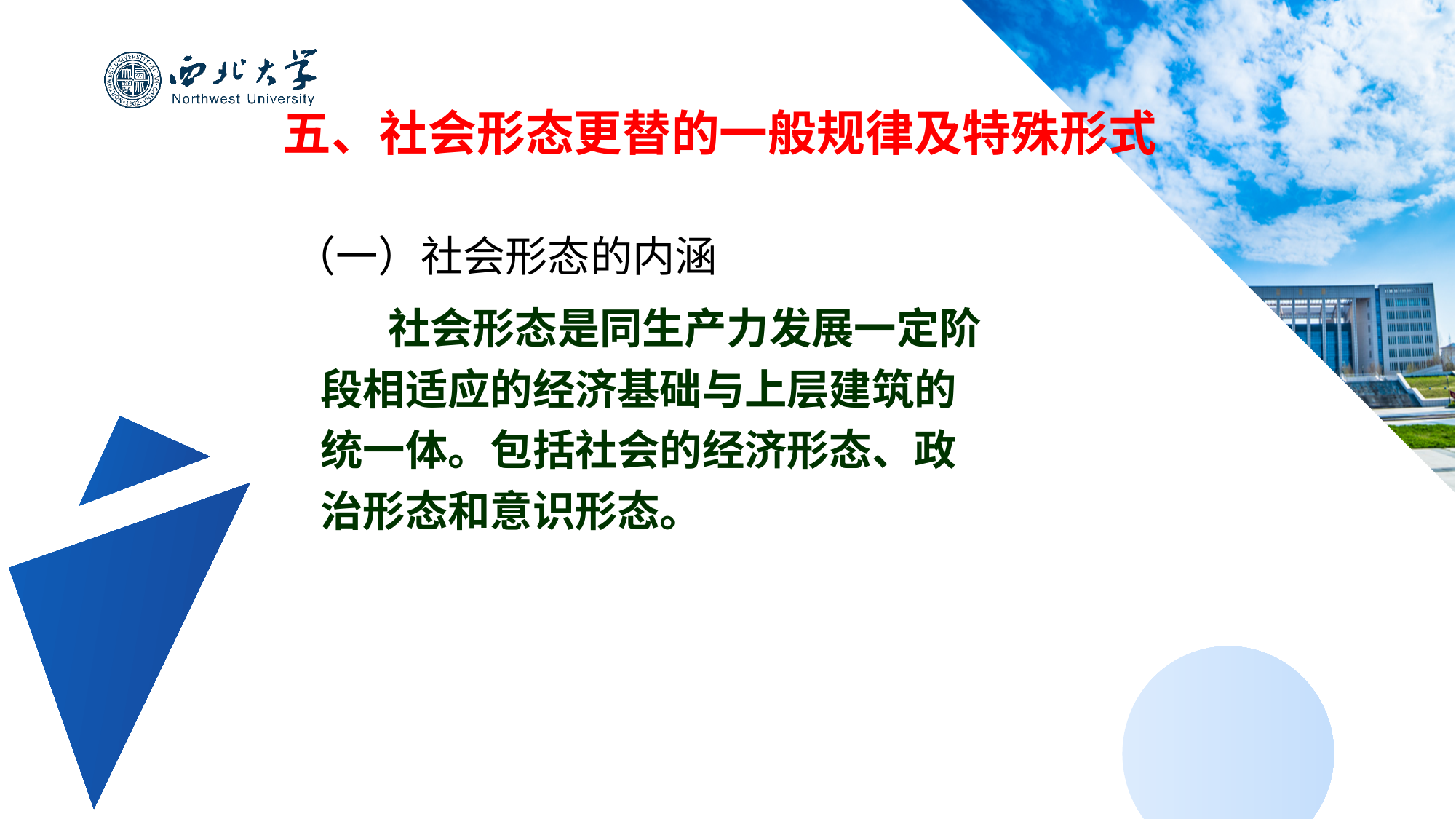

五、社会形态更替的一般规律及特殊形式
（一）社会形态的内涵
　　 社会形态是同生产力发展一定阶段相适应的经济基础与上层建筑的统一体。包括社会的经济形态、政治形态和意识形态。